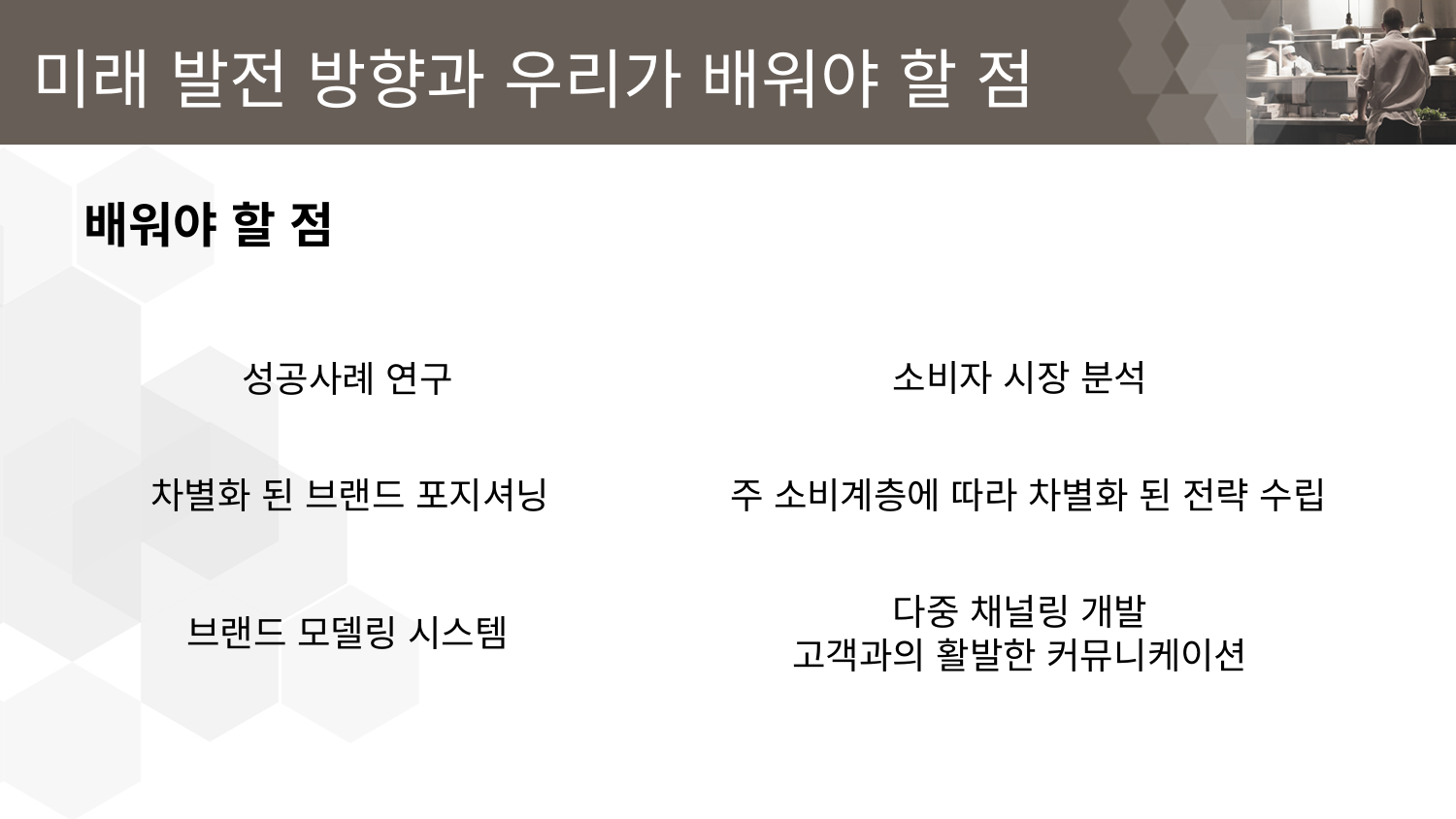

미래 발전 방향과 우리가 배워야 할 점
배워야 할 점
소비자 시장 분석
성공사례 연구
차별화 된 브랜드 포지셔닝
주 소비계층에 따라 차별화 된 전략 수립
다중 채널링 개발
고객과의 활발한 커뮤니케이션
브랜드 모델링 시스템